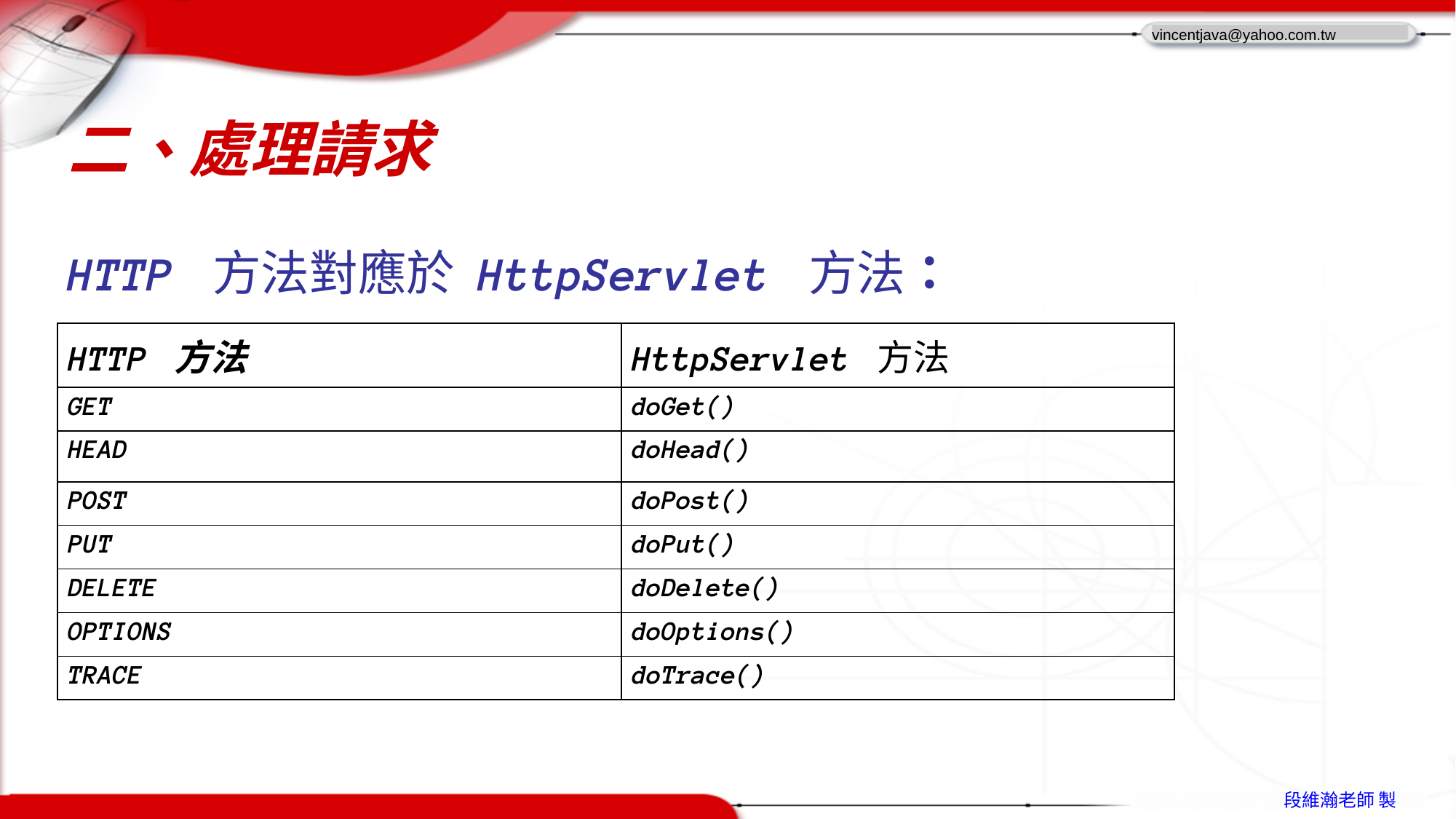

# 二、處理請求
HTTP 方法對應於 HttpServlet 方法：
| HTTP 方法 | HttpServlet 方法 |
| --- | --- |
| GET | doGet() |
| HEAD | doHead() |
| POST | doPost() |
| PUT | doPut() |
| DELETE | doDelete() |
| OPTIONS | doOptions() |
| TRACE | doTrace() |